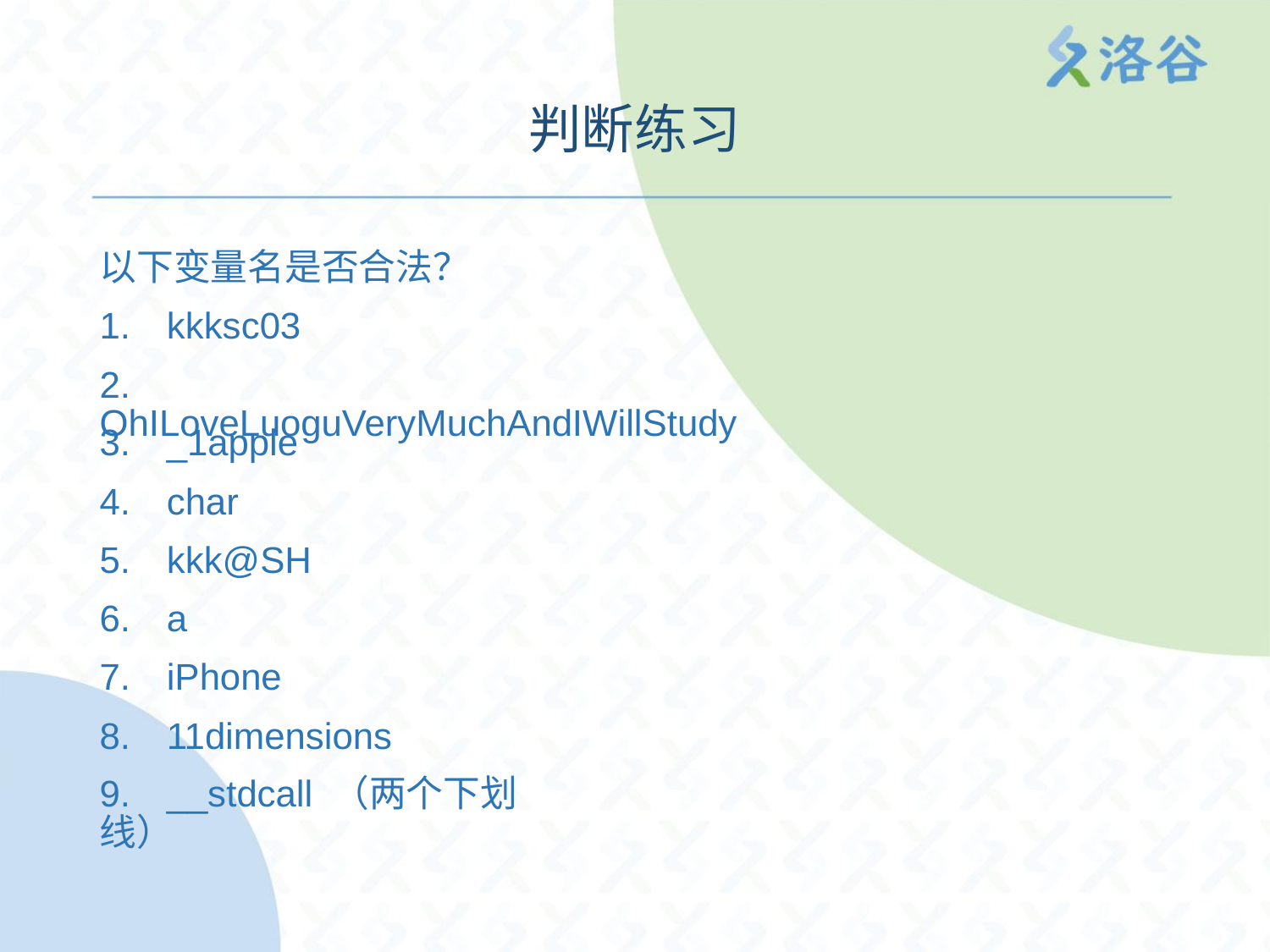

判断练习
以下变量名是否合法？
1. kkksc03
2. OhILoveLuoguVeryMuchAndIWillStudy
3. _1apple
4. char
5. kkk@SH
6. a
7. iPhone
8. 11dimensions
9. __stdcall （两个下划线）